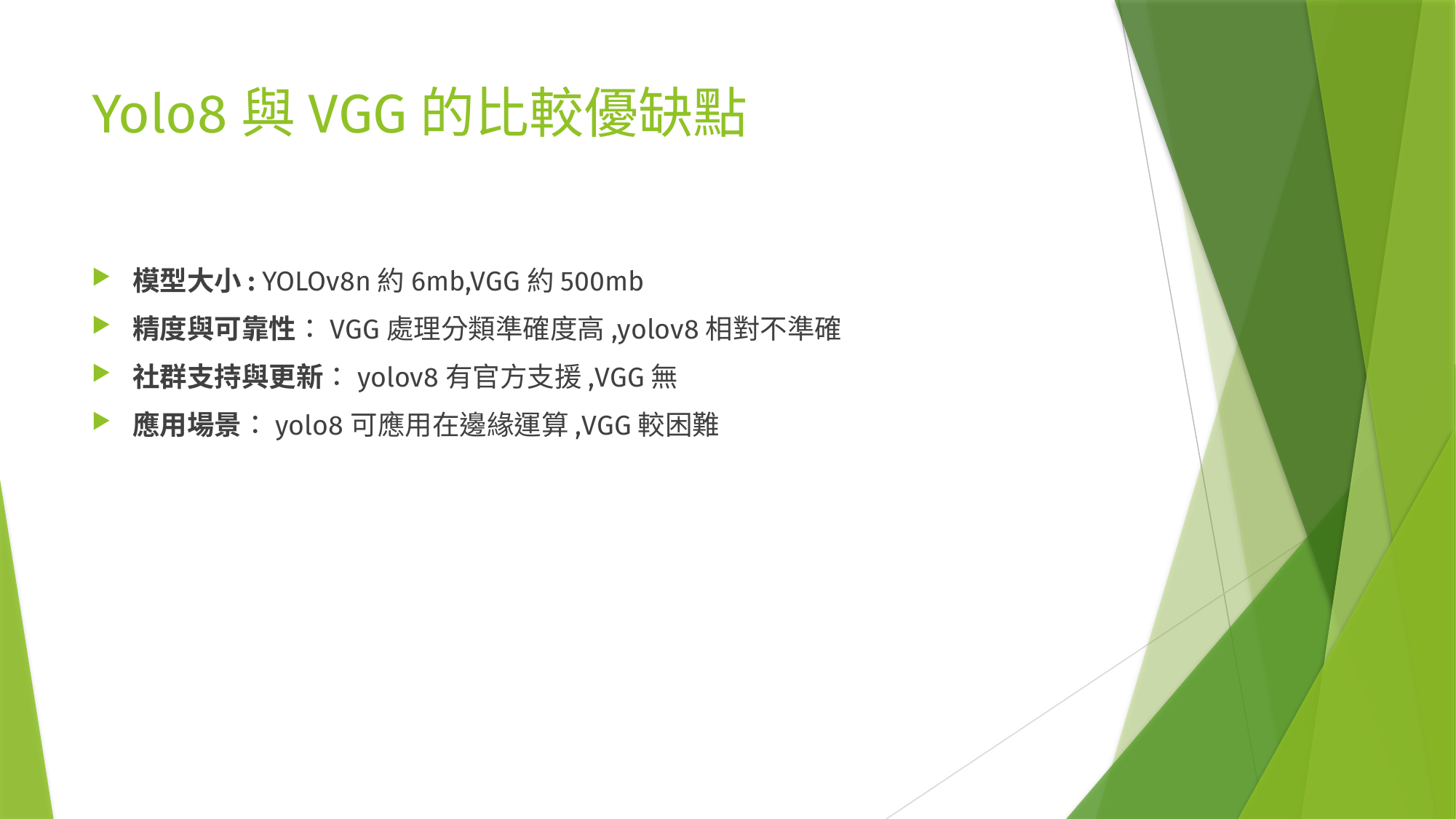

# Yolo8與VGG的比較優缺點
模型大小: YOLOv8n約6mb,VGG約500mb
精度與可靠性：VGG處理分類準確度高,yolov8相對不準確
社群支持與更新：yolov8有官方支援,VGG無
應用場景：yolo8可應用在邊緣運算,VGG較困難